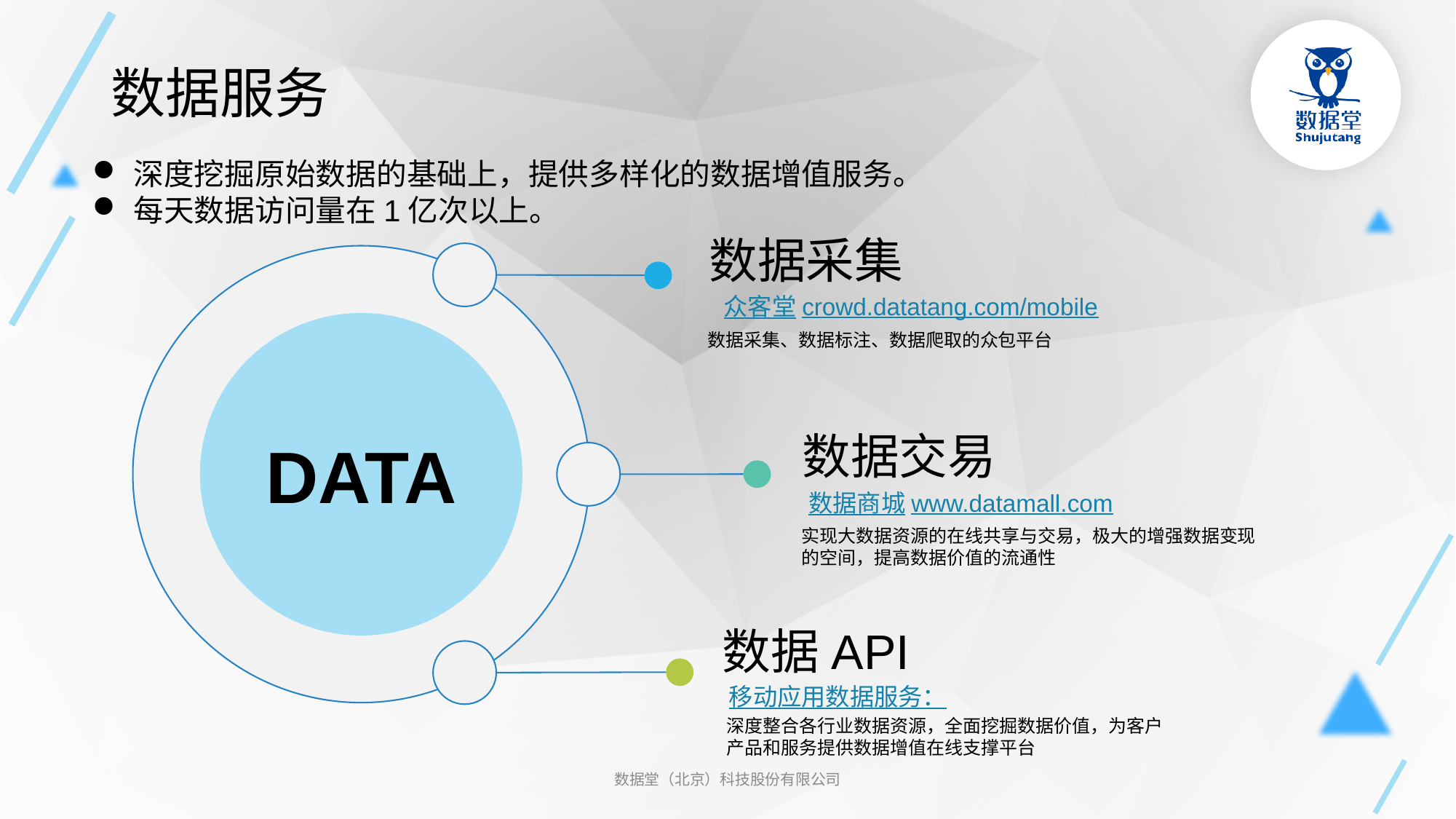

# 数据服务
深度挖掘原始数据的基础上，提供多样化的数据增值服务。
每天数据访问量在1亿次以上。
数据采集
众客堂crowd.datatang.com/mobile
数据采集、数据标注、数据爬取的众包平台

DATA

数据交易
数据商城www.datamall.com
实现大数据资源的在线共享与交易，极大的增强数据变现的空间，提高数据价值的流通性
数据API
移动应用数据服务：
深度整合各行业数据资源，全面挖掘数据价值，为客户产品和服务提供数据增值在线支撑平台

数据堂（北京）科技股份有限公司
6